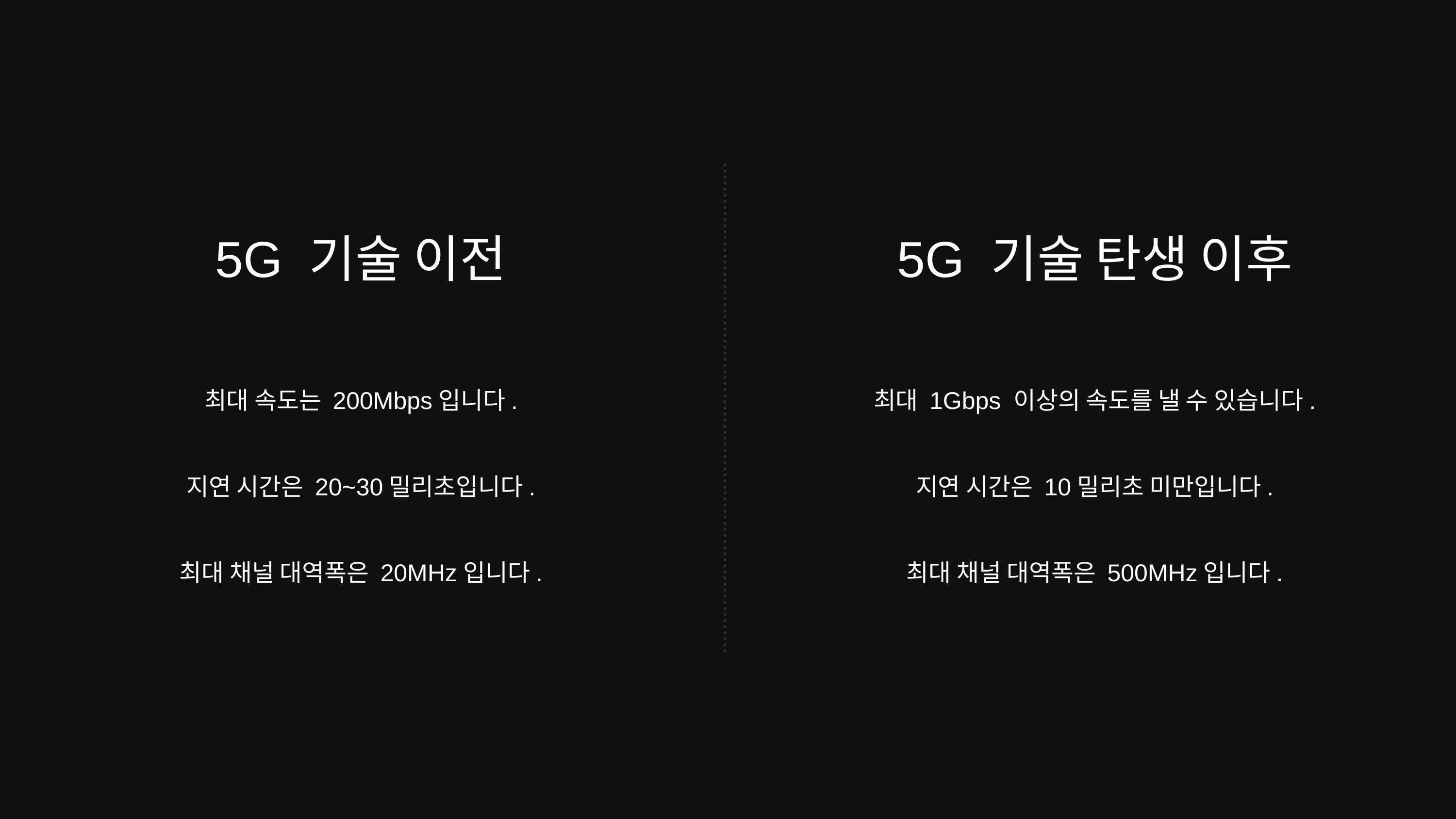

5G 기술 이전
5G 기술 탄생 이후
최대 속도는 200Mbps입니다.
최대 1Gbps 이상의 속도를 낼 수 있습니다.

지연 시간은 20~30밀리초입니다.
지연 시간은 10밀리초 미만입니다.
최대 채널 대역폭은 20MHz입니다.
최대 채널 대역폭은 500MHz입니다.